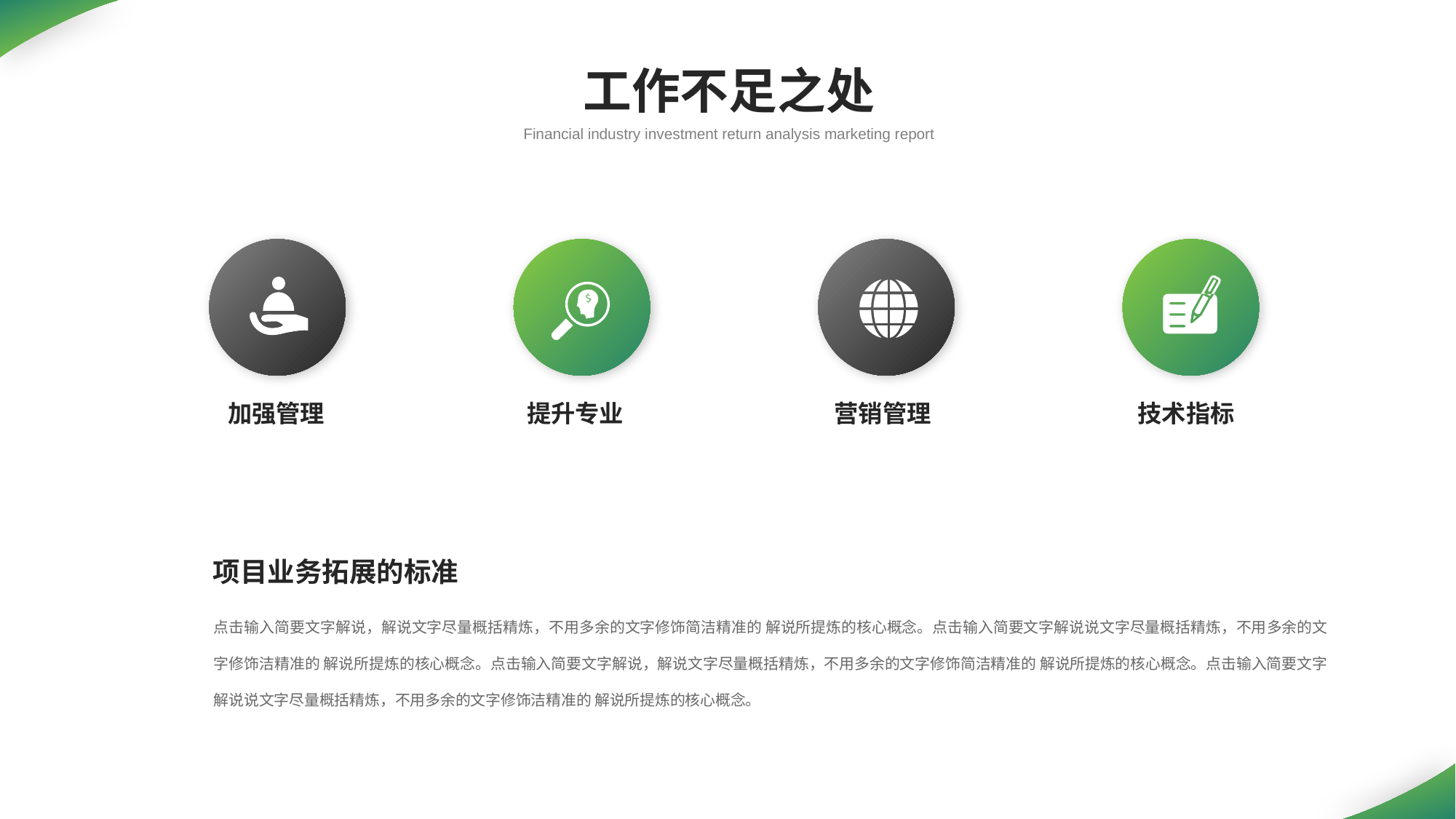

工作不足之处
Financial industry investment return analysis marketing report

加强管理
提升专业
营销管理
技术指标
项目业务拓展的标准
点击输入简要文字解说，解说文字尽量概括精炼，不用多余的文字修饰简洁精准的 解说所提炼的核心概念。点击输入简要文字解说说文字尽量概括精炼，不用多余的文字修饰洁精准的 解说所提炼的核心概念。点击输入简要文字解说，解说文字尽量概括精炼，不用多余的文字修饰简洁精准的 解说所提炼的核心概念。点击输入简要文字解说说文字尽量概括精炼，不用多余的文字修饰洁精准的 解说所提炼的核心概念。